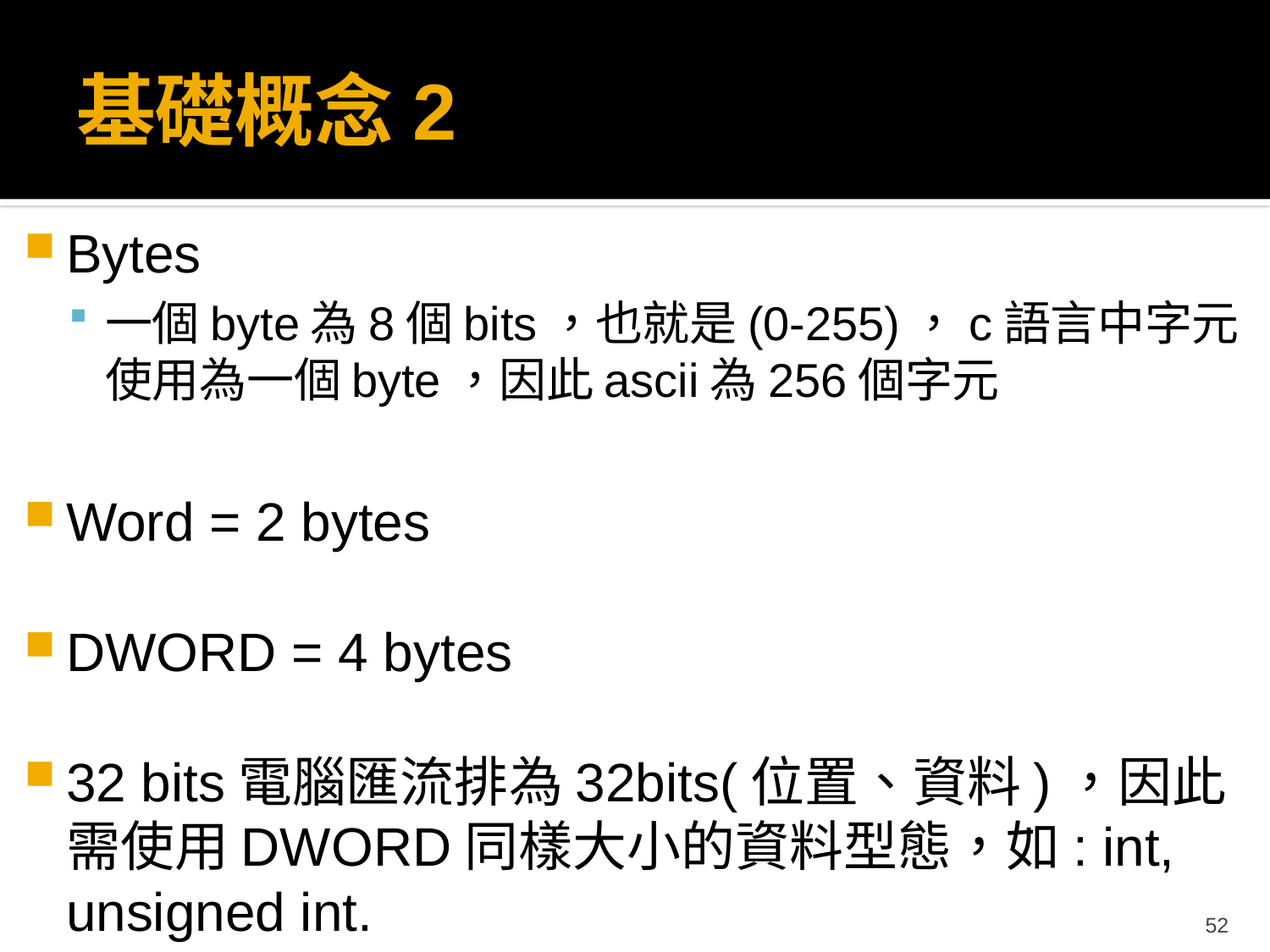

# 基礎概念2
Bytes
一個byte為8個bits，也就是(0-255)，c語言中字元使用為一個byte，因此ascii為256個字元

Word = 2 bytes

DWORD = 4 bytes

32 bits電腦匯流排為32bits(位置、資料)，因此需使用DWORD同樣大小的資料型態，如: int, unsigned int.
52